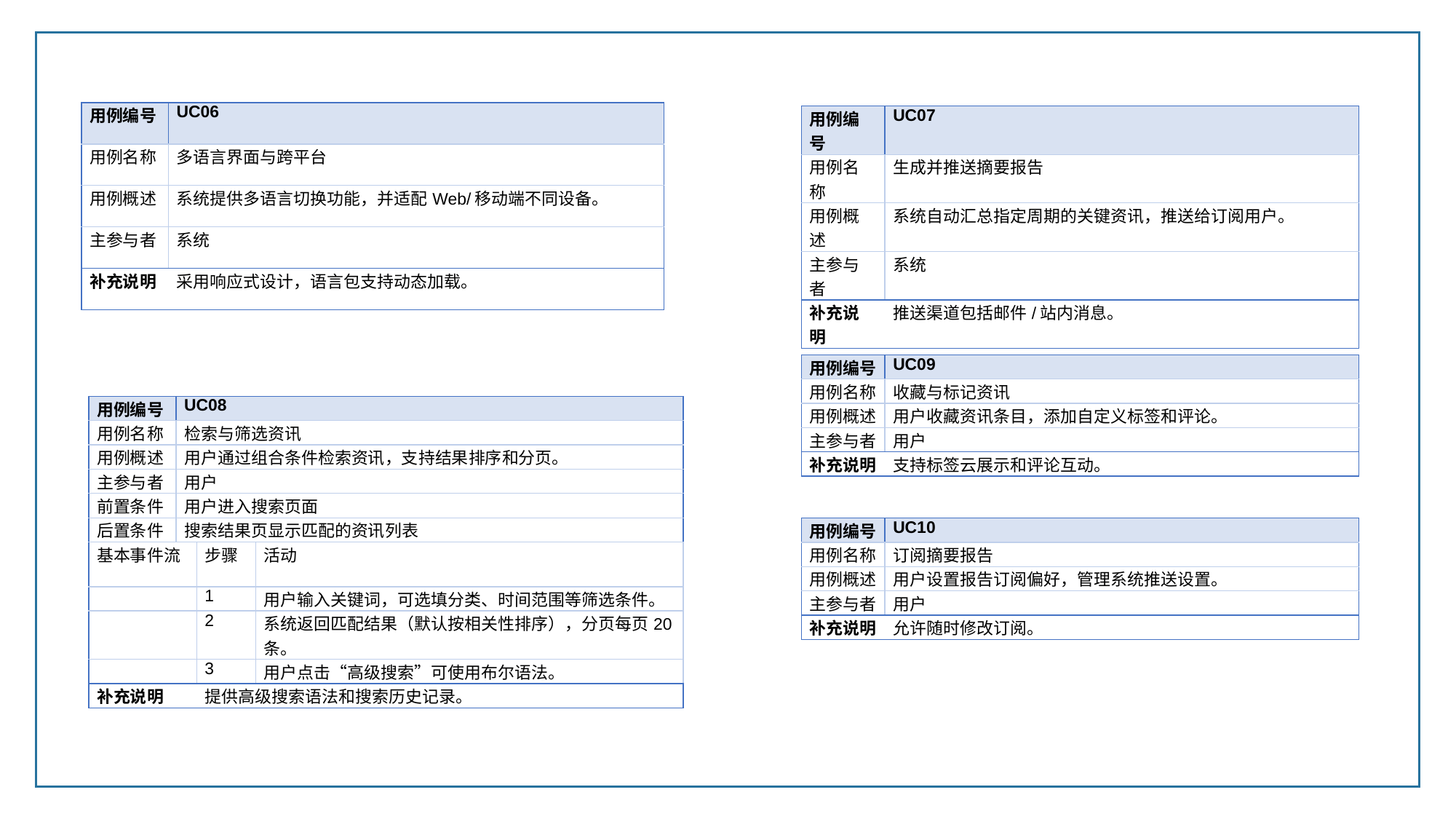

| 用例编号 | UC06 |
| --- | --- |
| 用例名称 | 多语言界面与跨平台 |
| 用例概述 | 系统提供多语言切换功能，并适配Web/移动端不同设备。 |
| 主参与者 | 系统 |
| 补充说明 | 采用响应式设计，语言包支持动态加载。 |
| 用例编号 | UC07 |
| --- | --- |
| 用例名称 | 生成并推送摘要报告 |
| 用例概述 | 系统自动汇总指定周期的关键资讯，推送给订阅用户。 |
| 主参与者 | 系统 |
| 补充说明 | 推送渠道包括邮件/站内消息。 |
| 用例编号 | UC09 |
| --- | --- |
| 用例名称 | 收藏与标记资讯 |
| 用例概述 | 用户收藏资讯条目，添加自定义标签和评论。 |
| 主参与者 | 用户 |
| 补充说明 | 支持标签云展示和评论互动。 |
| 用例编号 | UC08 |  |  |
| --- | --- | --- | --- |
| 用例名称 | 检索与筛选资讯 |  |  |
| 用例概述 | 用户通过组合条件检索资讯，支持结果排序和分页。 |  |  |
| 主参与者 | 用户 |  |  |
| 前置条件 | 用户进入搜索页面 |  |  |
| 后置条件 | 搜索结果页显示匹配的资讯列表 |  |  |
| 基本事件流 |  | 步骤 | 活动 |
|  |  | 1 | 用户输入关键词，可选填分类、时间范围等筛选条件。 |
|  |  | 2 | 系统返回匹配结果（默认按相关性排序），分页每页20条。 |
|  |  | 3 | 用户点击“高级搜索”可使用布尔语法。 |
| 补充说明 |  | 提供高级搜索语法和搜索历史记录。 |  |
| 用例编号 | UC10 |
| --- | --- |
| 用例名称 | 订阅摘要报告 |
| 用例概述 | 用户设置报告订阅偏好，管理系统推送设置。 |
| 主参与者 | 用户 |
| 补充说明 | 允许随时修改订阅。 |